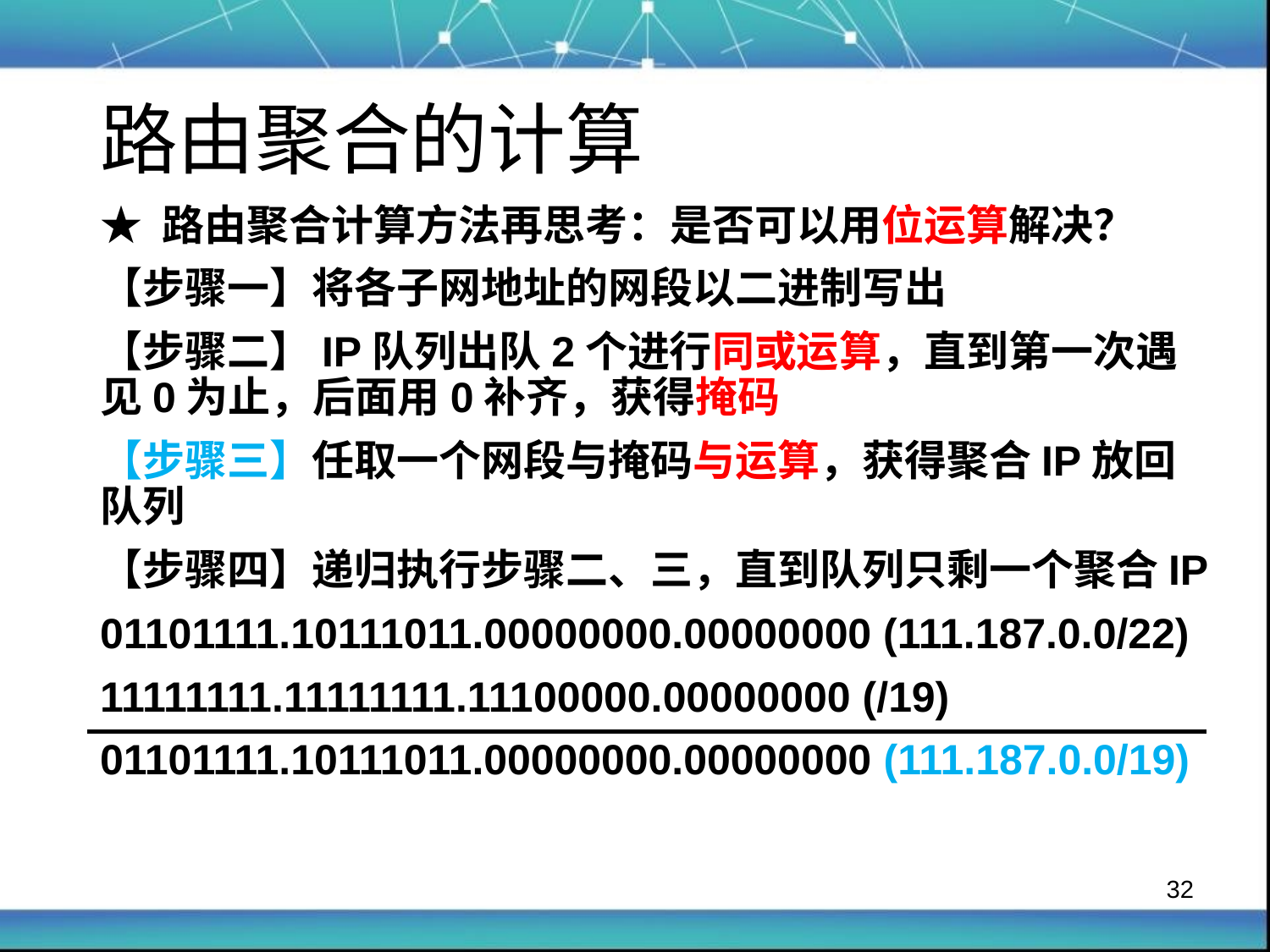

路由聚合的计算
★ 路由聚合计算方法再思考：是否可以用位运算解决？
【步骤一】将各子网地址的网段以二进制写出
【步骤二】IP队列出队2个进行同或运算，直到第一次遇见0为止，后面用0补齐，获得掩码
【步骤三】任取一个网段与掩码与运算，获得聚合IP放回队列
【步骤四】递归执行步骤二、三，直到队列只剩一个聚合IP
01101111.10111011.00000000.00000000 (111.187.0.0/22)
11111111.11111111.11100000.00000000 (/19)
01101111.10111011.00000000.00000000 (111.187.0.0/19)
32